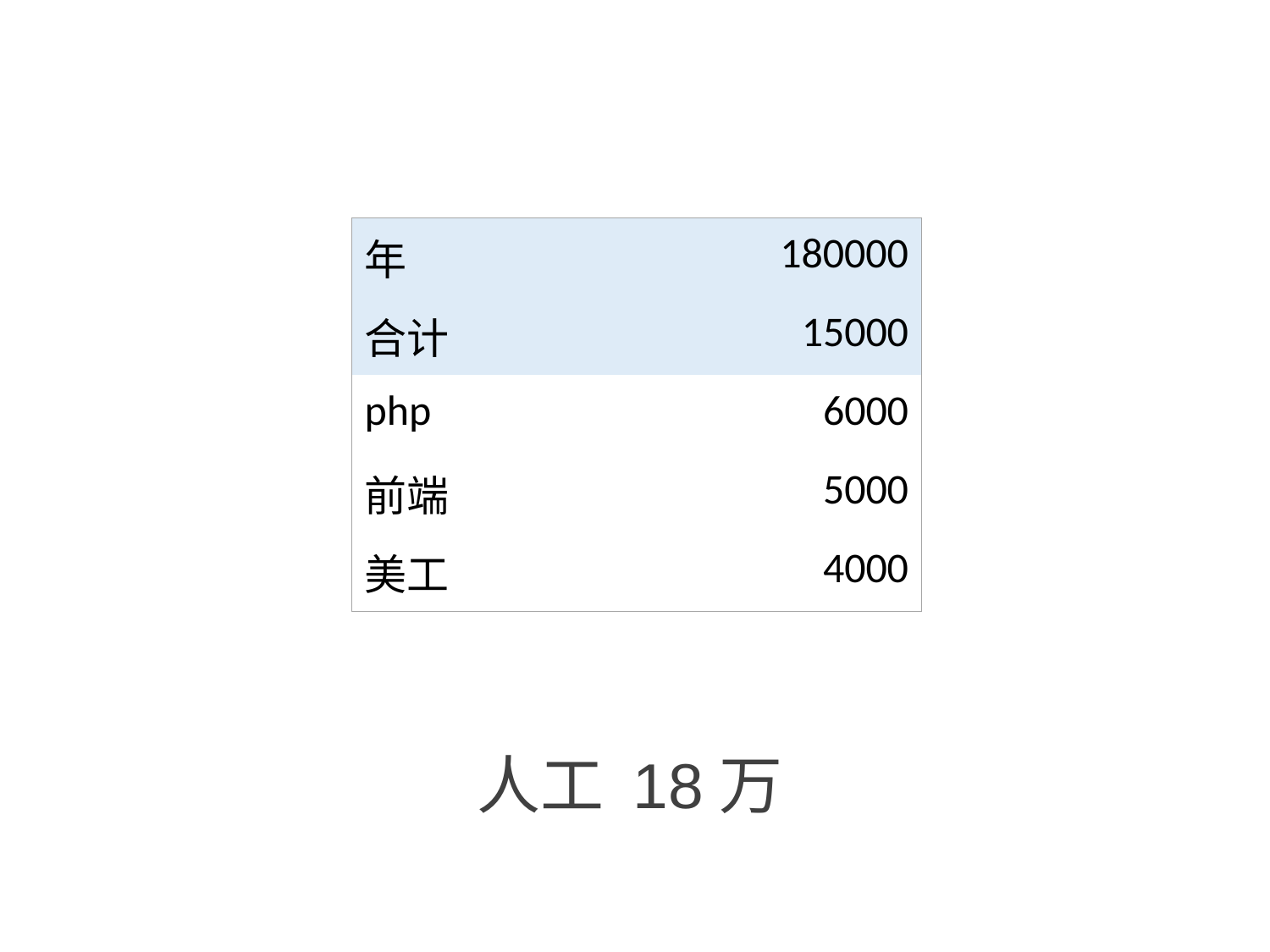

| 年 | 180000 |
| --- | --- |
| 合计 | 15000 |
| php | 6000 |
| 前端 | 5000 |
| 美工 | 4000 |
# 人工 18万